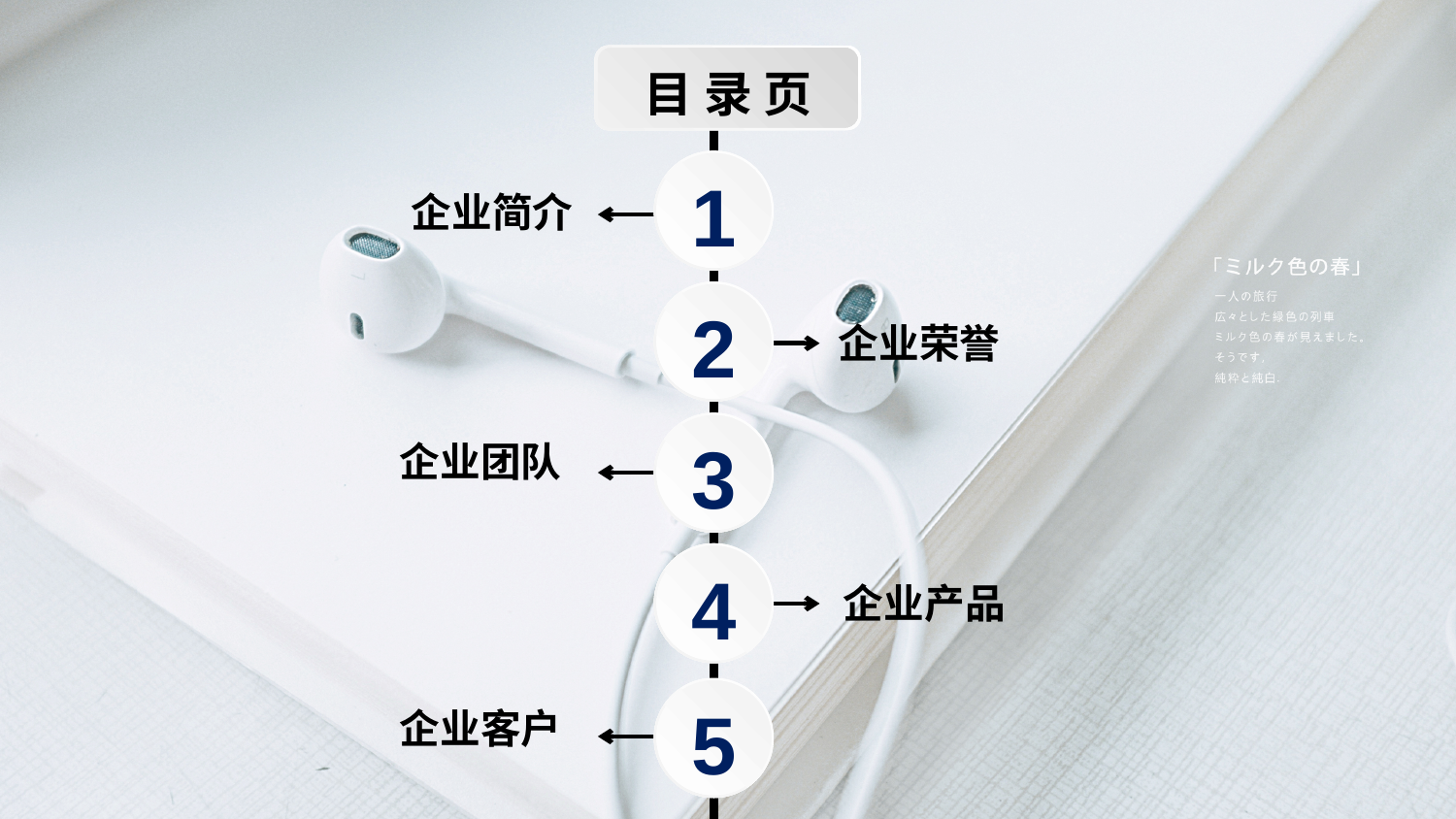

目 录 页

1
企业简介

2
企业荣誉

3
企业团队

4
企业产品

5
企业客户